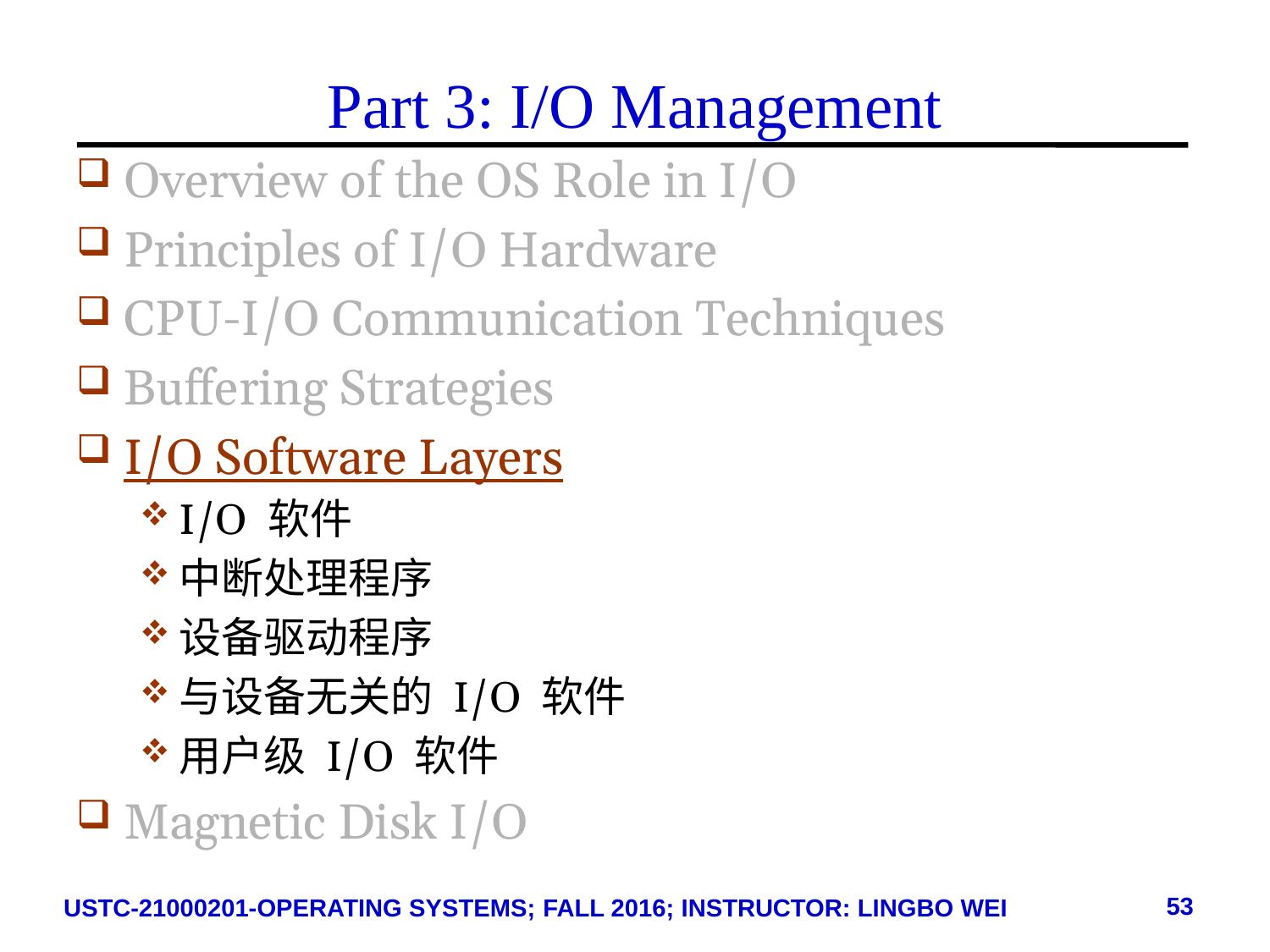

# Part 3: I/O Management
Overview of the OS Role in I/O
Principles of I/O Hardware
CPU-I/O Communication Techniques
Buffering Strategies
I/O Software Layers
I/O 软件
中断处理程序
设备驱动程序
与设备无关的 I/O 软件
用户级 I/O 软件
Magnetic Disk I/O
53
USTC-21000201-OPERATING SYSTEMS; FALL 2016; INSTRUCTOR: LINGBO WEI